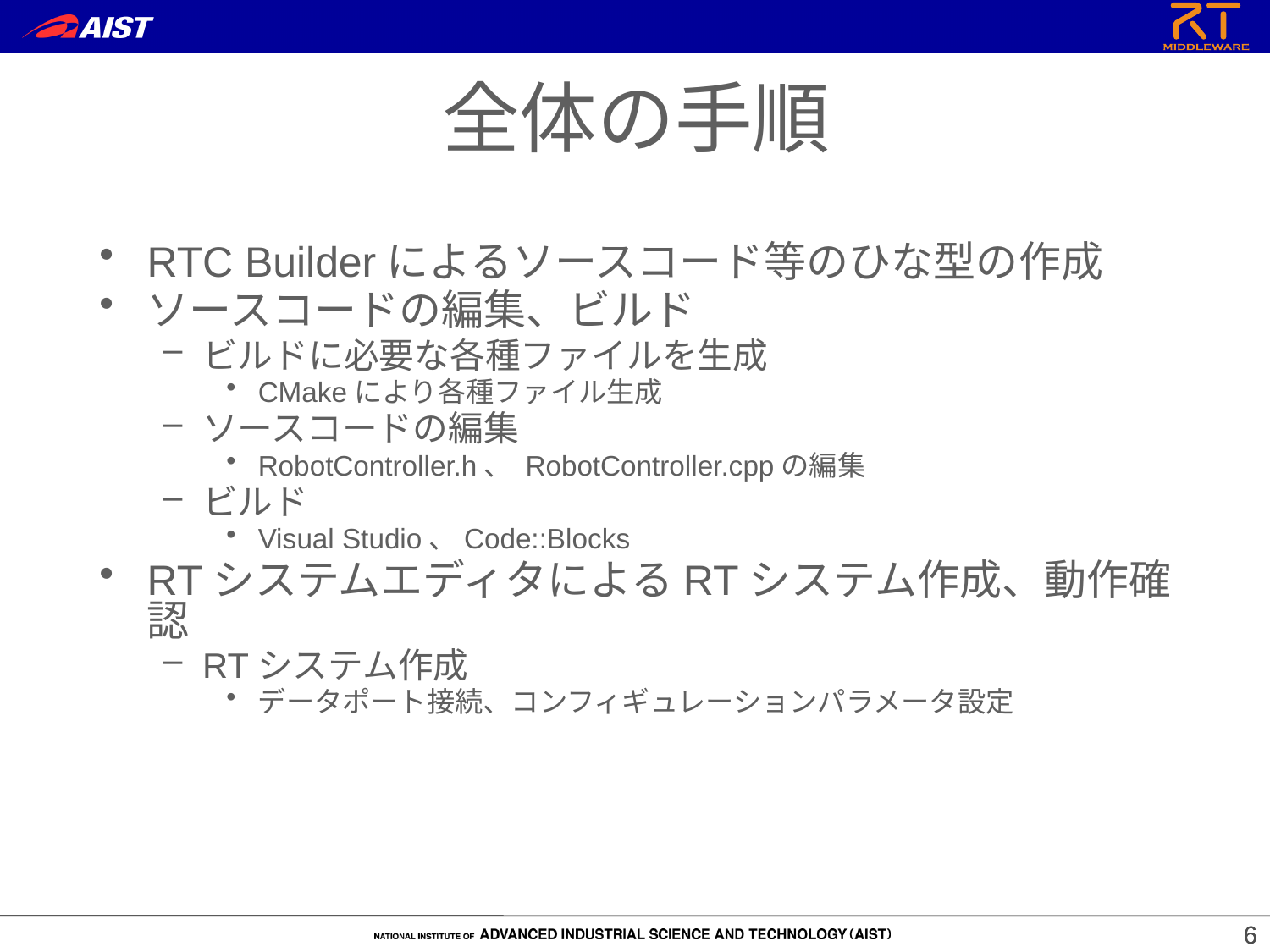

全体の手順
RTC Builderによるソースコード等のひな型の作成
ソースコードの編集、ビルド
ビルドに必要な各種ファイルを生成
CMakeにより各種ファイル生成
ソースコードの編集
RobotController.h、 RobotController.cppの編集
ビルド
Visual Studio、Code::Blocks
RTシステムエディタによるRTシステム作成、動作確認
RTシステム作成
データポート接続、コンフィギュレーションパラメータ設定
6
6